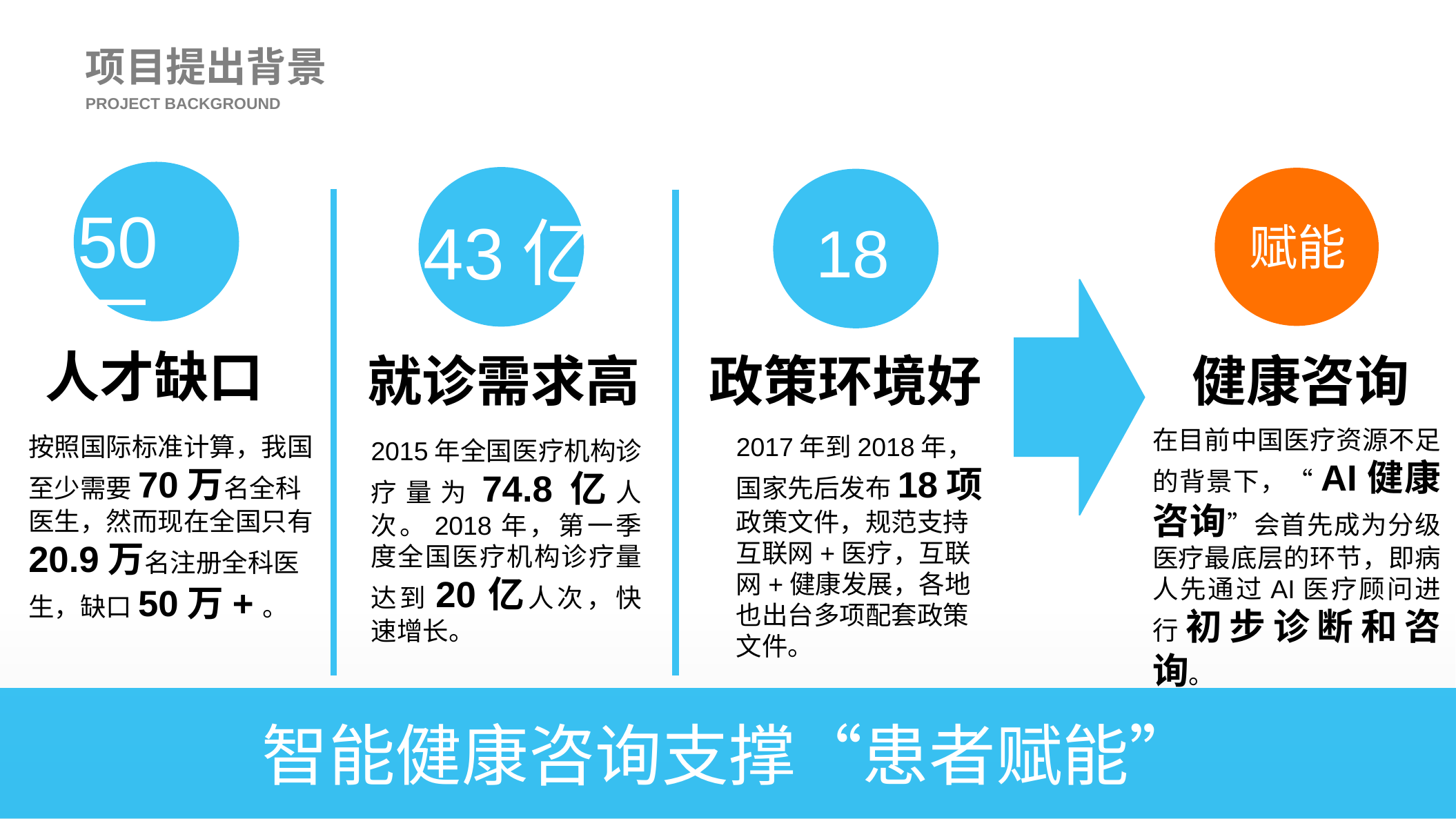

项目提出背景
PROJECT BACKGROUND

50万
43亿
18
赋能

人才缺口
健康咨询
政策环境好
就诊需求高
在目前中国医疗资源不足的背景下，“AI健康咨询”会首先成为分级医疗最底层的环节，即病人先通过AI医疗顾问进行初步诊断和咨询。
按照国际标准计算，我国至少需要70万名全科医生，然而现在全国只有20.9万名注册全科医生，缺口50万+。
2017年到2018年，国家先后发布18项政策文件，规范支持互联网+医疗，互联网+健康发展，各地也出台多项配套政策文件。
2015年全国医疗机构诊疗量为74.8亿人次。2018年，第一季度全国医疗机构诊疗量达到20亿人次，快速增长。
智能健康咨询支撑“患者赋能”